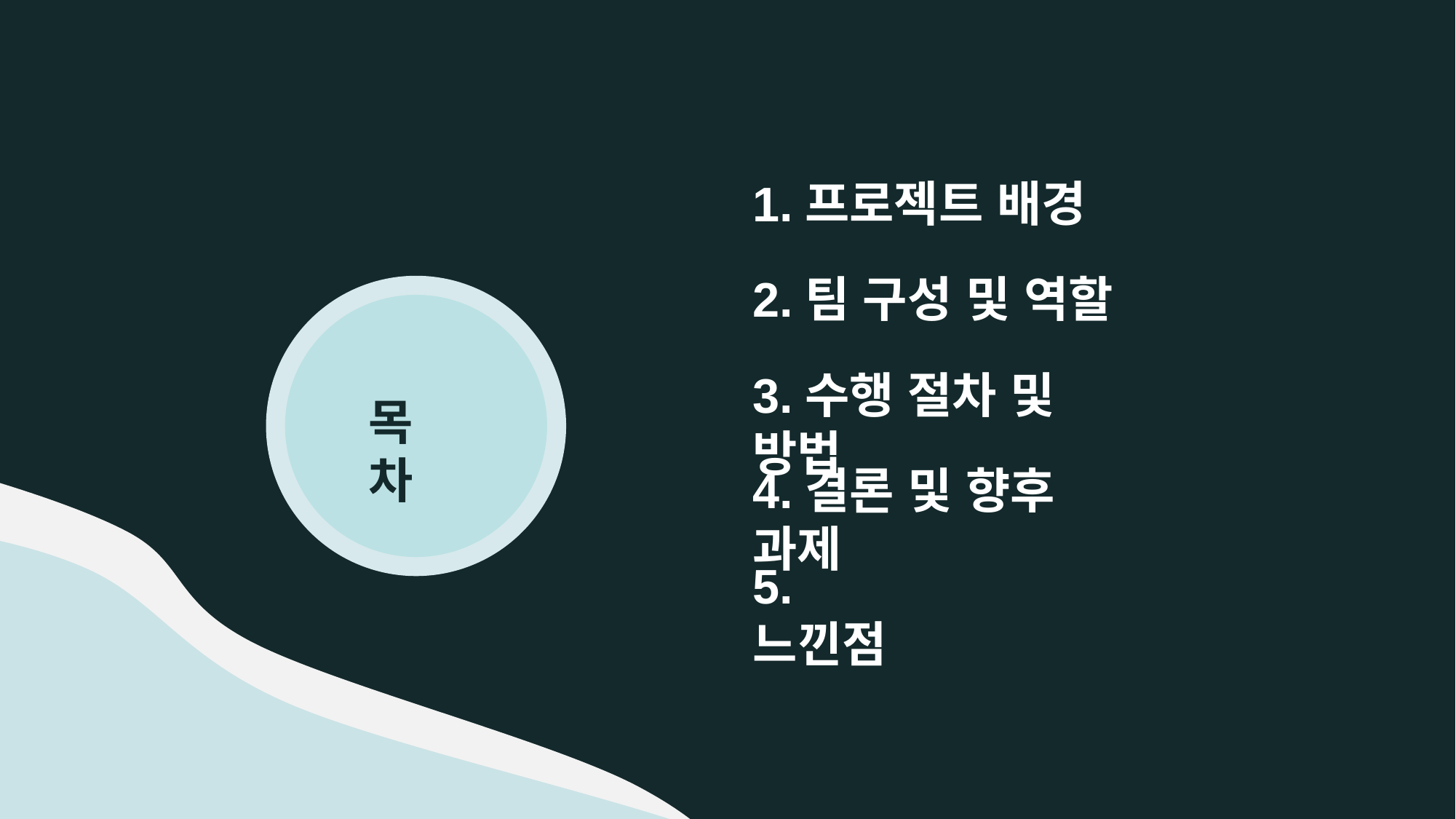

1.프로젝트 배경
2.팀 구성 및 역할
3.수행 절차 및 방법
4.결론 및 향후 과제
5.느낀점

목차